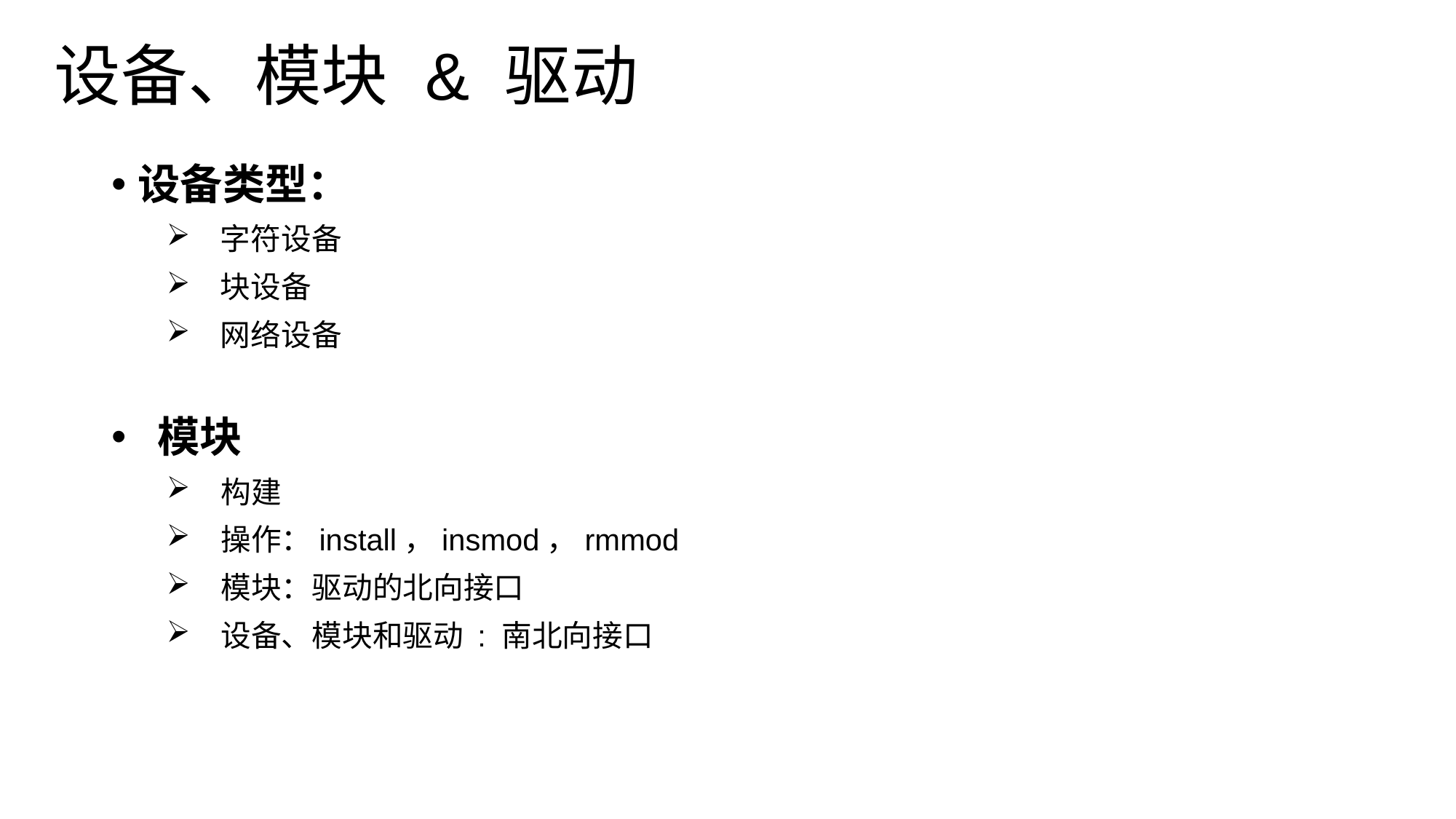

设备、模块 & 驱动
设备类型：
字符设备
块设备
网络设备

 模块
  构建
  操作：install，insmod，rmmod
  模块：驱动的北向接口
  设备、模块和驱动 : 南北向接口